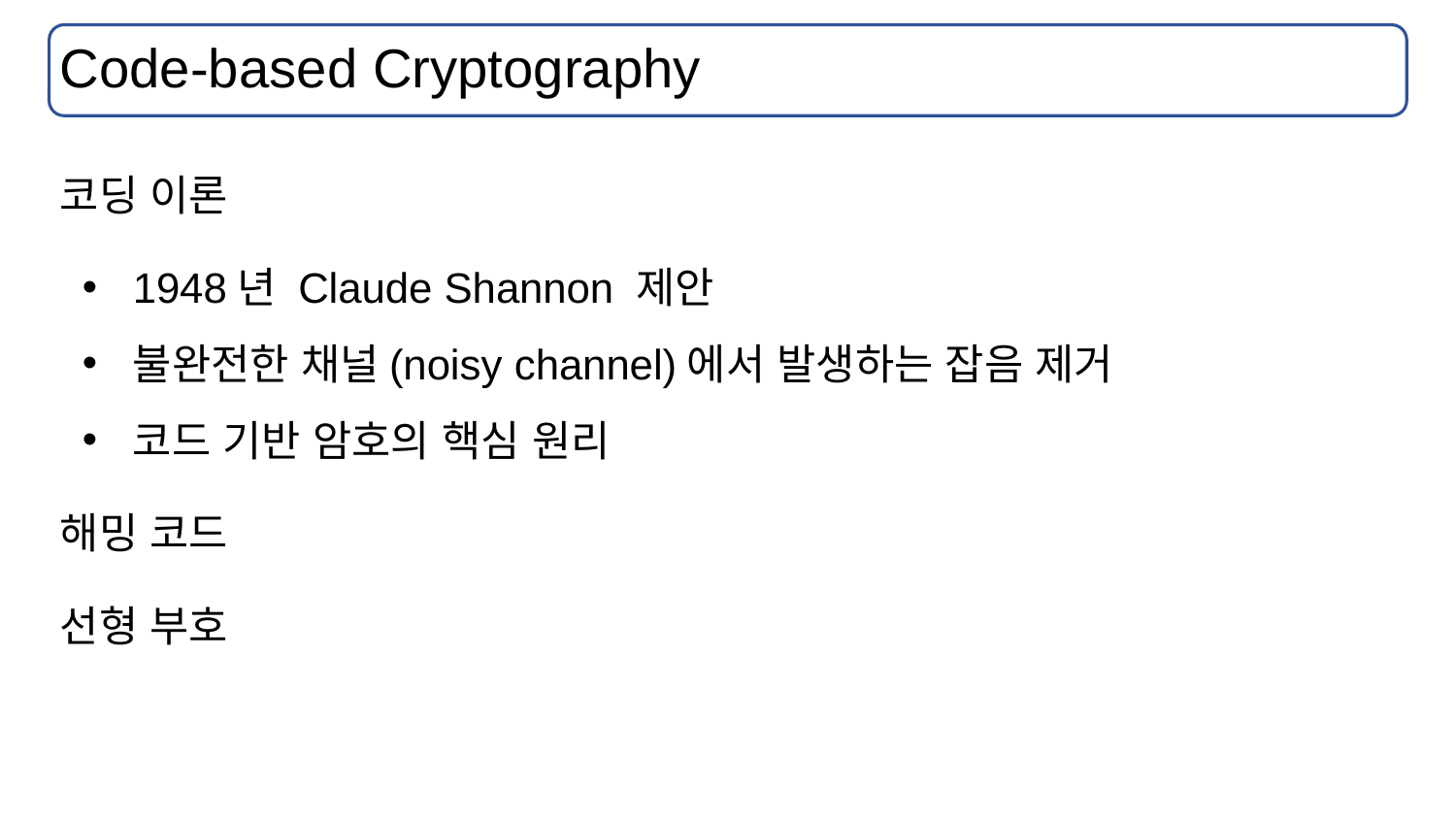

# Code-based Cryptography
코딩 이론
1948년 Claude Shannon 제안
불완전한 채널(noisy channel)에서 발생하는 잡음 제거
코드 기반 암호의 핵심 원리
해밍 코드
선형 부호